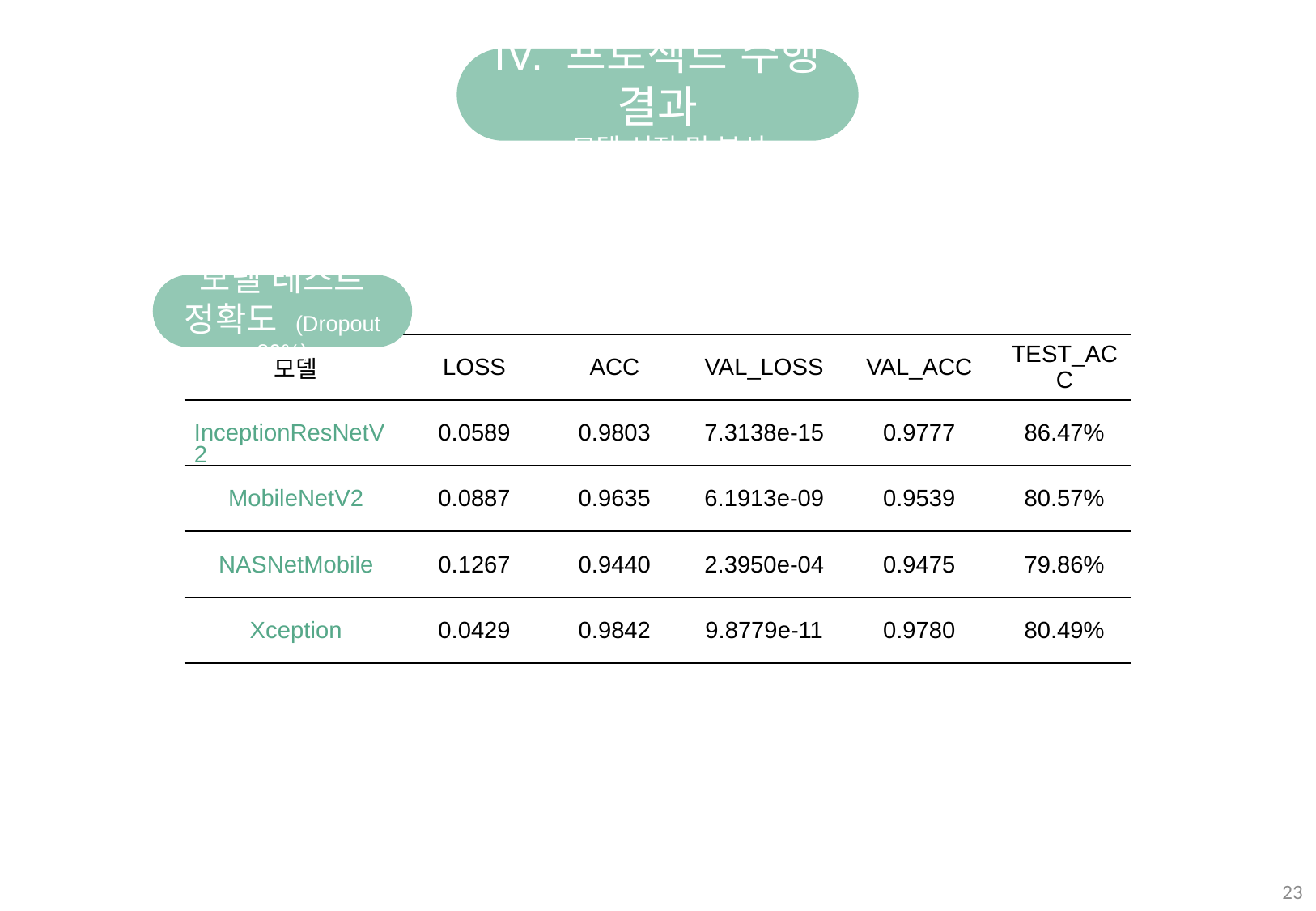

IV. 프로젝트 수행 결과
- 모델 선정 및 분석
모델 테스트 정확도 (Dropout 80%)
| 모델 | LOSS | ACC | VAL\_LOSS | VAL\_ACC | TEST\_ACC |
| --- | --- | --- | --- | --- | --- |
| InceptionResNetV2 | 0.0589 | 0.9803 | 7.3138e-15 | 0.9777 | 86.47% |
| MobileNetV2 | 0.0887 | 0.9635 | 6.1913e-09 | 0.9539 | 80.57% |
| NASNetMobile | 0.1267 | 0.9440 | 2.3950e-04 | 0.9475 | 79.86% |
| Xception | 0.0429 | 0.9842 | 9.8779e-11 | 0.9780 | 80.49% |
23